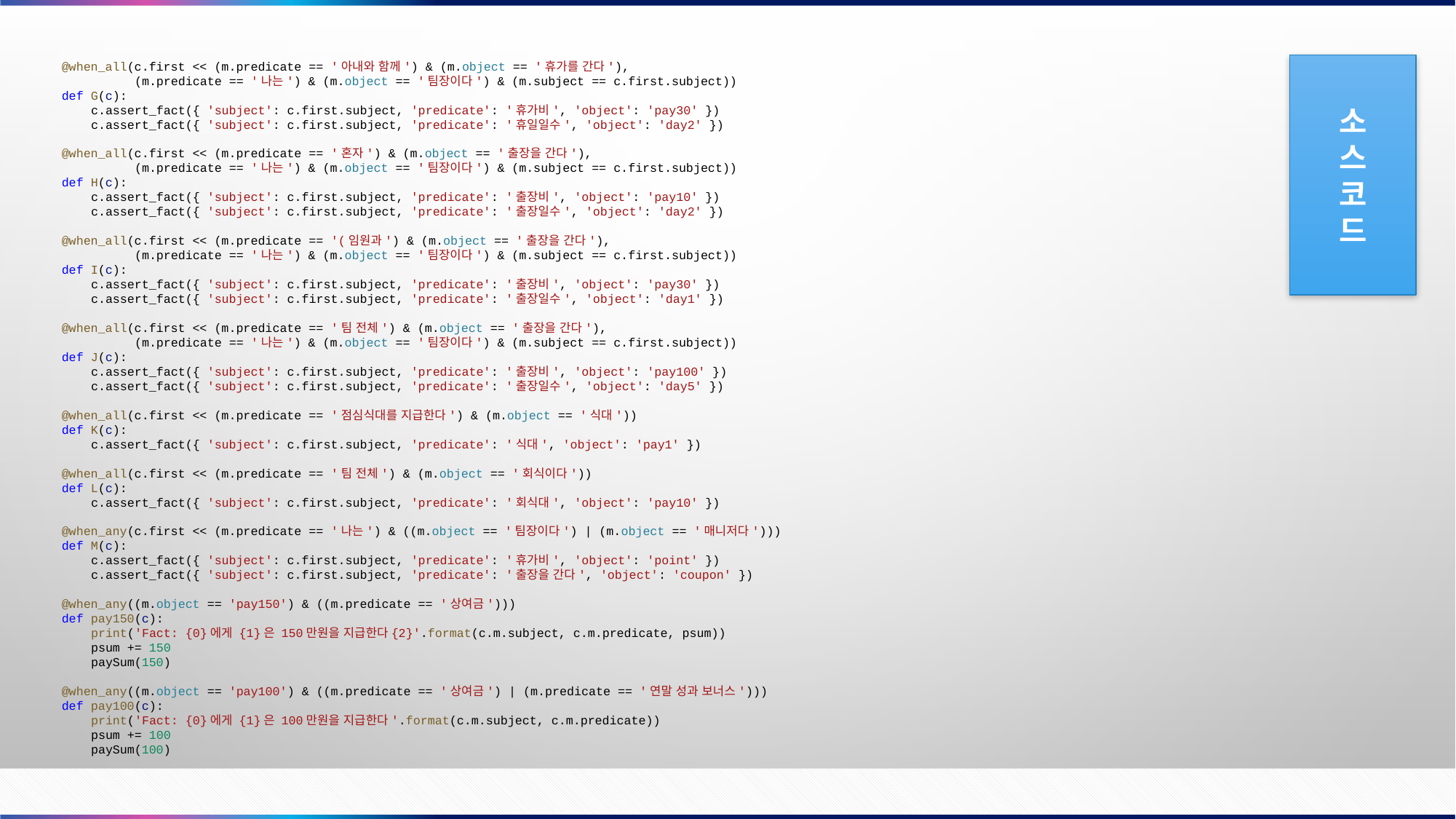

@when_all(c.first << (m.predicate == '아내와 함께') & (m.object == '휴가를 간다'),
              (m.predicate == '나는') & (m.object == '팀장이다') & (m.subject == c.first.subject))
    def G(c):
        c.assert_fact({ 'subject': c.first.subject, 'predicate': '휴가비', 'object': 'pay30' })
        c.assert_fact({ 'subject': c.first.subject, 'predicate': '휴일일수', 'object': 'day2' })

    @when_all(c.first << (m.predicate == '혼자') & (m.object == '출장을 간다'),
              (m.predicate == '나는') & (m.object == '팀장이다') & (m.subject == c.first.subject))
    def H(c):
        c.assert_fact({ 'subject': c.first.subject, 'predicate': '출장비', 'object': 'pay10' })
        c.assert_fact({ 'subject': c.first.subject, 'predicate': '출장일수', 'object': 'day2' })
    @when_all(c.first << (m.predicate == '(임원과') & (m.object == '출장을 간다'),
              (m.predicate == '나는') & (m.object == '팀장이다') & (m.subject == c.first.subject))
    def I(c):
        c.assert_fact({ 'subject': c.first.subject, 'predicate': '출장비', 'object': 'pay30' })
        c.assert_fact({ 'subject': c.first.subject, 'predicate': '출장일수', 'object': 'day1' })

    @when_all(c.first << (m.predicate == '팀 전체') & (m.object == '출장을 간다'),
              (m.predicate == '나는') & (m.object == '팀장이다') & (m.subject == c.first.subject))
    def J(c):
        c.assert_fact({ 'subject': c.first.subject, 'predicate': '출장비', 'object': 'pay100' })
        c.assert_fact({ 'subject': c.first.subject, 'predicate': '출장일수', 'object': 'day5' })

    @when_all(c.first << (m.predicate == '점심식대를 지급한다') & (m.object == '식대'))
    def K(c):
        c.assert_fact({ 'subject': c.first.subject, 'predicate': '식대', 'object': 'pay1' })
    @when_all(c.first << (m.predicate == '팀 전체') & (m.object == '회식이다'))
    def L(c):
        c.assert_fact({ 'subject': c.first.subject, 'predicate': '회식대', 'object': 'pay10' })

    @when_any(c.first << (m.predicate == '나는') & ((m.object == '팀장이다') | (m.object == '매니저다')))
    def M(c):
        c.assert_fact({ 'subject': c.first.subject, 'predicate': '휴가비', 'object': 'point' })
        c.assert_fact({ 'subject': c.first.subject, 'predicate': '출장을 간다', 'object': 'coupon' })

    @when_any((m.object == 'pay150') & ((m.predicate == '상여금')))
    def pay150(c):
        print('Fact: {0}에게 {1}은 150만원을 지급한다{2}'.format(c.m.subject, c.m.predicate, psum))
        psum += 150
        paySum(150)

    @when_any((m.object == 'pay100') & ((m.predicate == '상여금') | (m.predicate == '연말 성과 보너스')))
    def pay100(c):
        print('Fact: {0}에게 {1}은 100만원을 지급한다'.format(c.m.subject, c.m.predicate))
        psum += 100
        paySum(100)

소
스
코
드